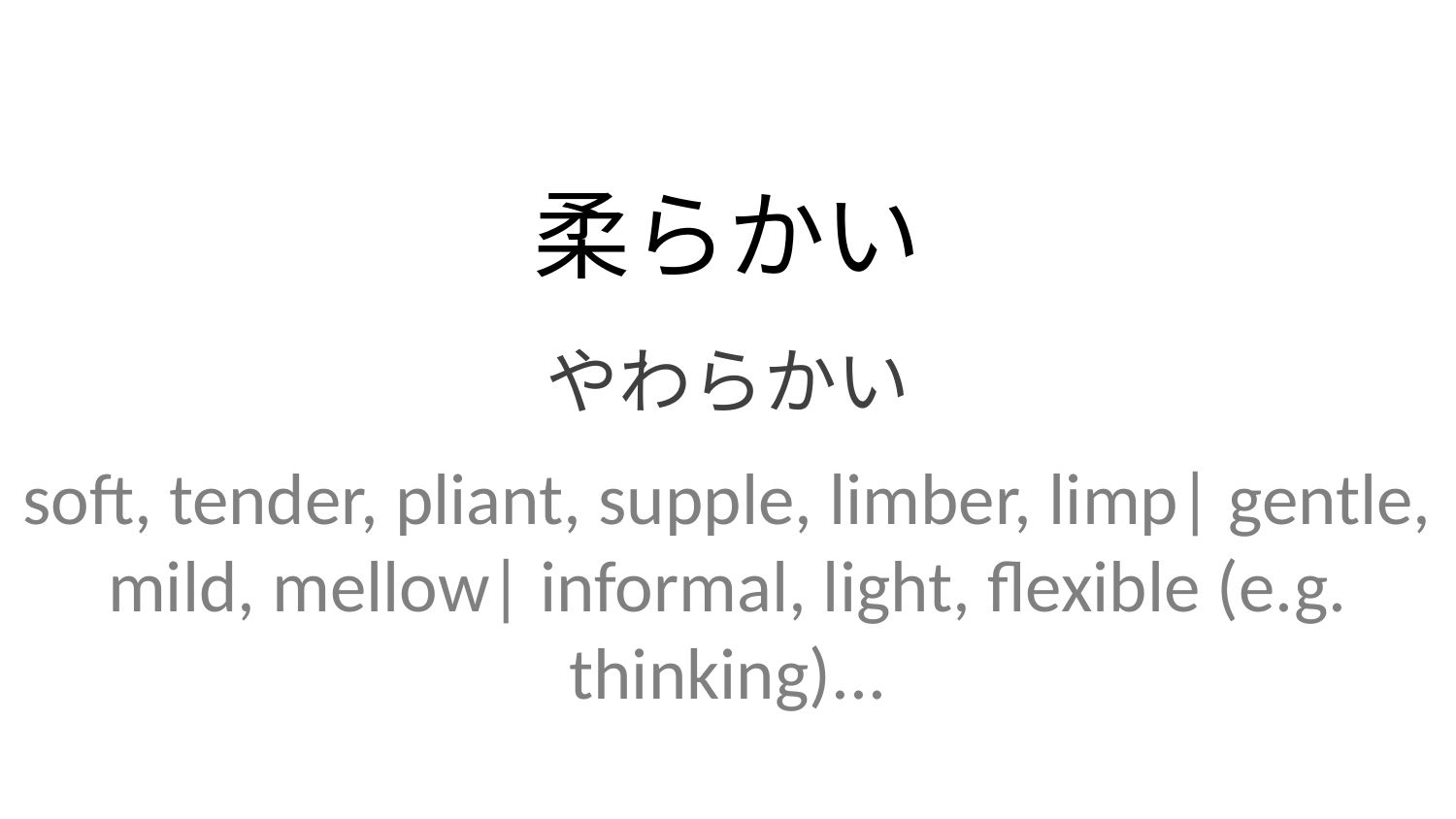

柔らかい

やわらかい
soft, tender, pliant, supple, limber, limp| gentle, mild, mellow| informal, light, flexible (e.g. thinking)...